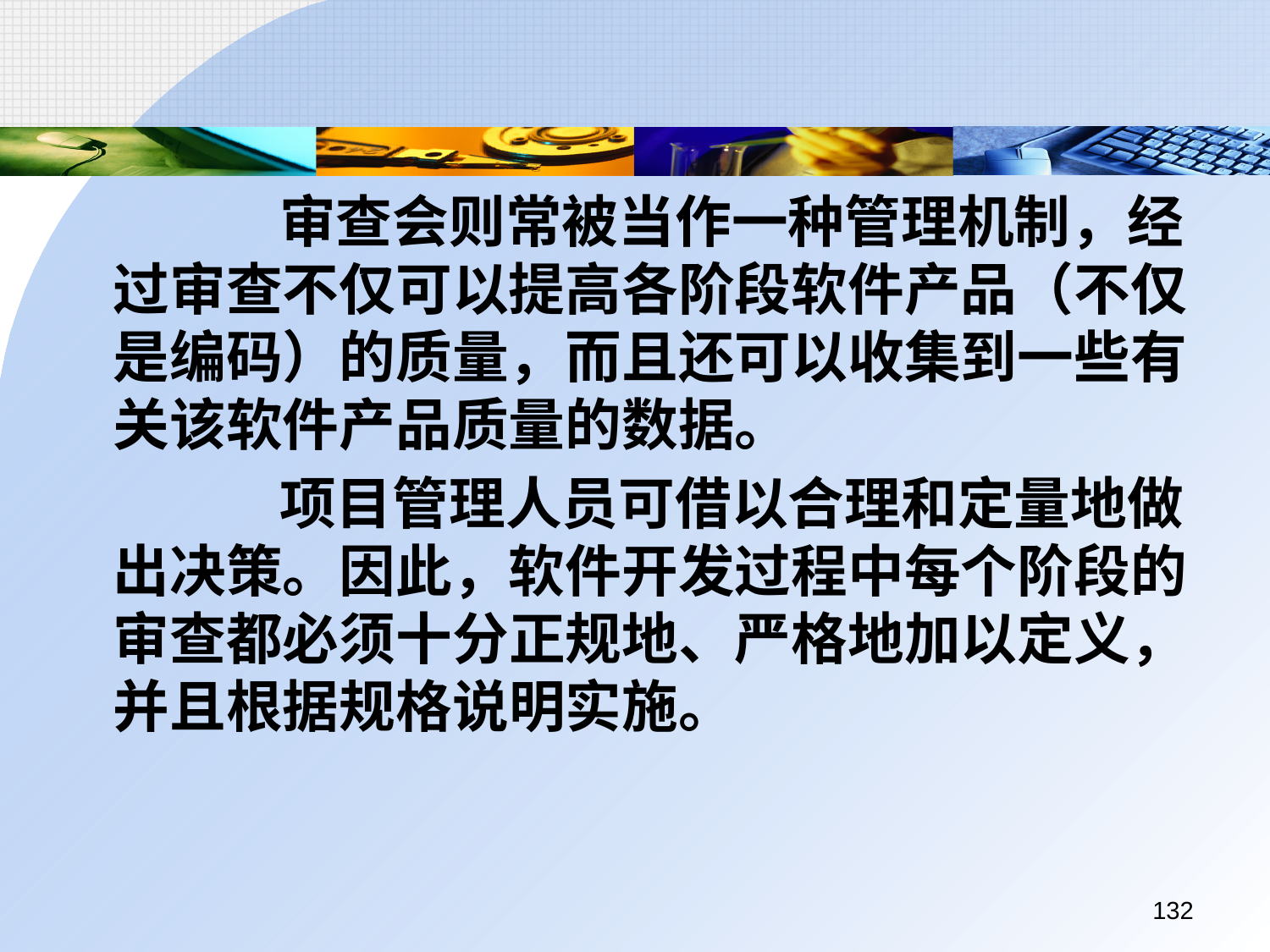

审查会则常被当作一种管理机制，经过审查不仅可以提高各阶段软件产品（不仅是编码）的质量，而且还可以收集到一些有关该软件产品质量的数据。
		  项目管理人员可借以合理和定量地做出决策。因此，软件开发过程中每个阶段的审查都必须十分正规地、严格地加以定义，并且根据规格说明实施。

132